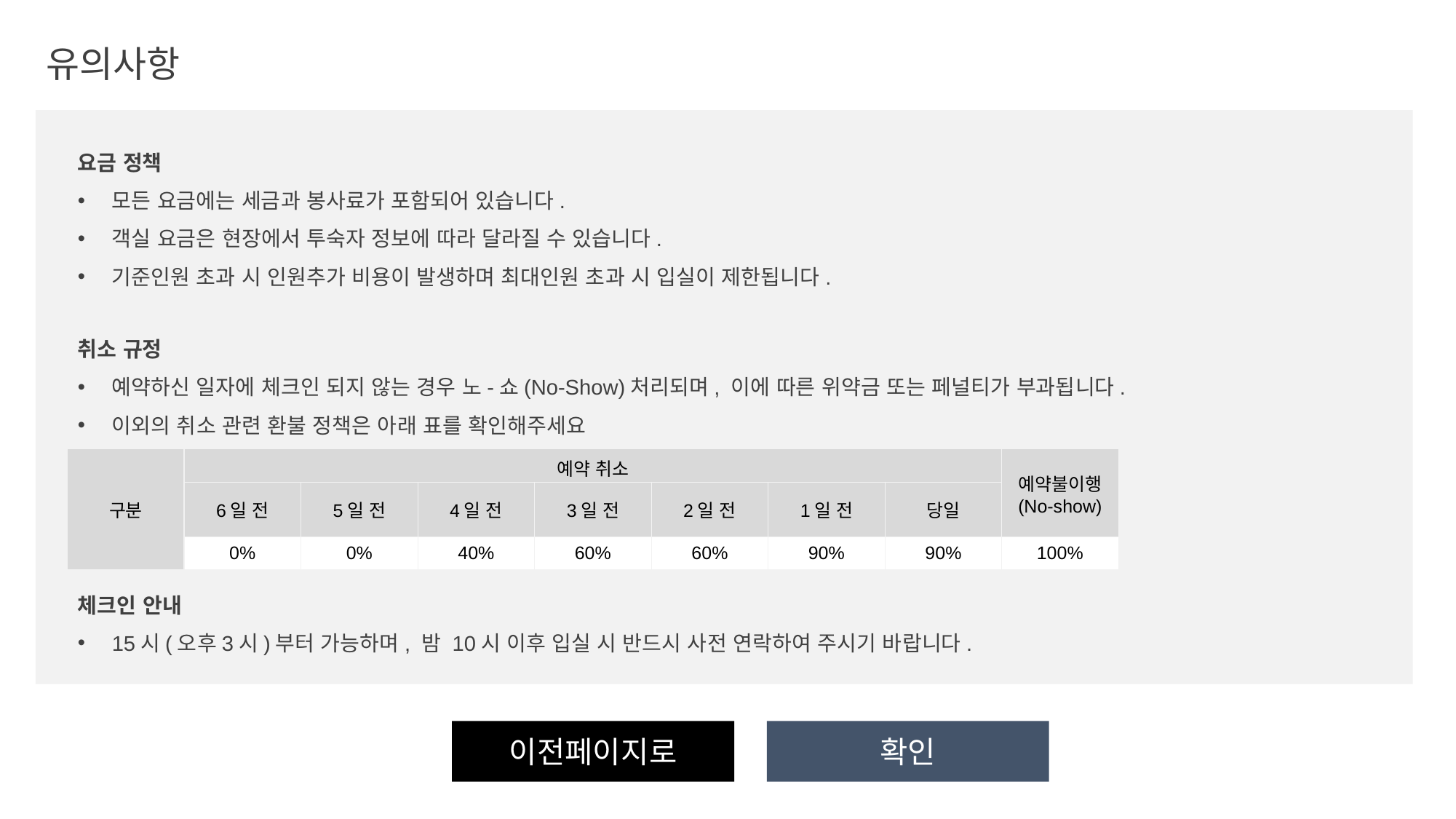

유의사항

요금 정책
모든 요금에는 세금과 봉사료가 포함되어 있습니다.
객실 요금은 현장에서 투숙자 정보에 따라 달라질 수 있습니다.
기준인원 초과 시 인원추가 비용이 발생하며 최대인원 초과 시 입실이 제한됩니다.
취소 규정
예약하신 일자에 체크인 되지 않는 경우 노-쇼(No-Show)처리되며, 이에 따른 위약금 또는 페널티가 부과됩니다.
이외의 취소 관련 환불 정책은 아래 표를 확인해주세요
| 구분 | 예약 취소 |  |  |  |  |  |  | 예약불이행 (No-show) |
| --- | --- | --- | --- | --- | --- | --- | --- | --- |
|  | 6일 전 | 5일 전 | 4일 전 | 3일 전 | 2일 전 | 1일 전 | 당일 |  |
|  | 0% | 0% | 40% | 60% | 60% | 90% | 90% | 100% |
체크인 안내
15시(오후3시)부터 가능하며, 밤 10시 이후 입실 시 반드시 사전 연락하여 주시기 바랍니다.
이전페이지로
확인